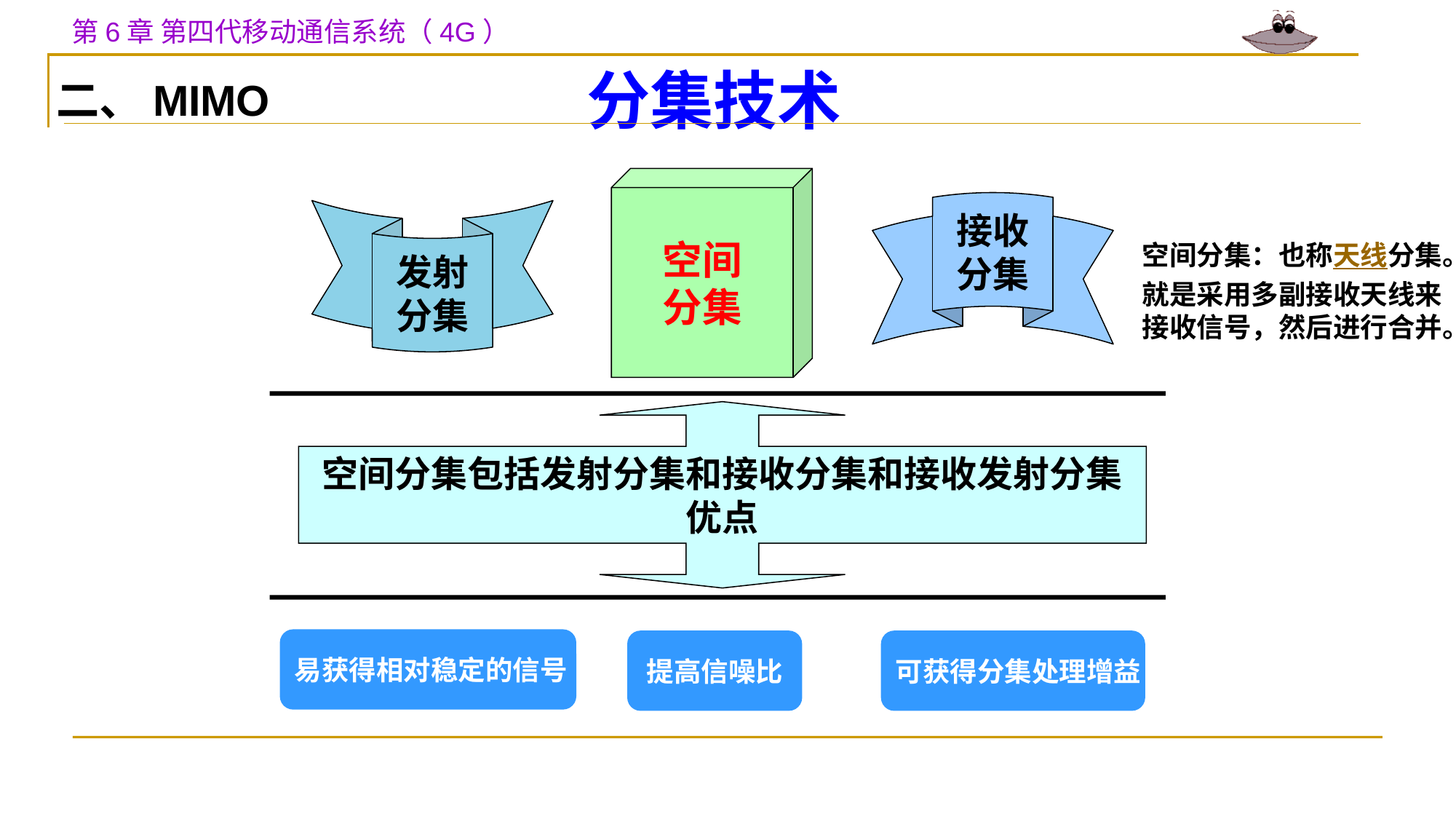

分集技术
二、MIMO
空间
分集
接收
分集
发射
分集
空间分集：也称天线分集。
就是采用多副接收天线来接收信号，然后进行合并。

空间分集包括发射分集和接收分集和接收发射分集
优点

易获得相对稳定的信号
提高信噪比
可获得分集处理增益